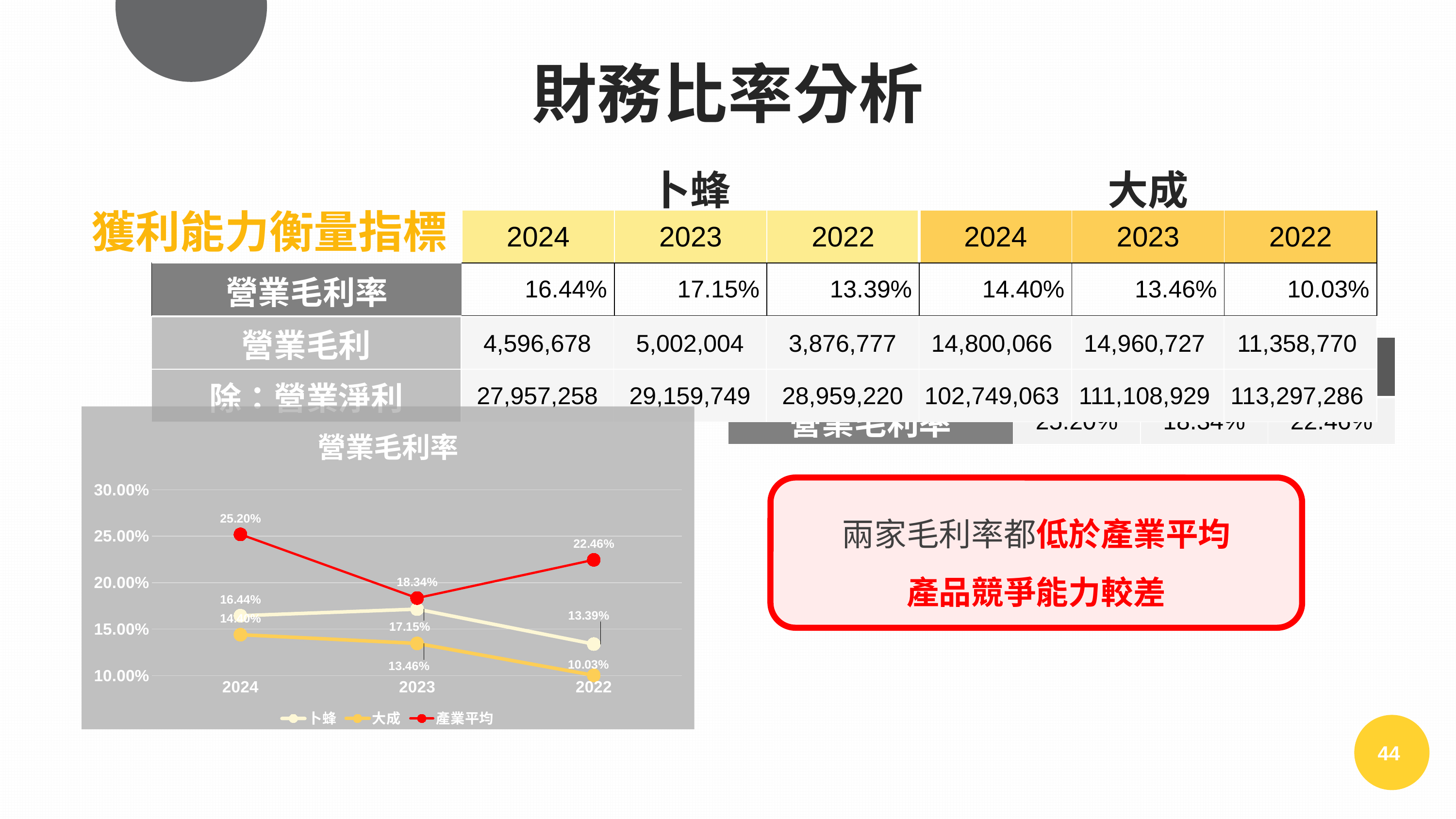

財務比率分析
|  | 卜蜂 |  |  | 大成 |  |  |
| --- | --- | --- | --- | --- | --- | --- |
|  | 2024 | 2023 | 2022 | 2024 | 2023 | 2022 |
| 營業毛利率 | 16.44% | 17.15% | 13.39% | 14.40% | 13.46% | 10.03% |
獲利能力衡量指標
| 營業毛利 | 4,596,678 | 5,002,004 | 3,876,777 | 14,800,066 | 14,960,727 | 11,358,770 |
| --- | --- | --- | --- | --- | --- | --- |
| 除：營業淨利 | 27,957,258 | 29,159,749 | 28,959,220 | 102,749,063 | 111,108,929 | 113,297,286 |
| 產業平均 | 2024 | 2023 | 2022 |
| --- | --- | --- | --- |
| 營業毛利率 | 25.20% | 18.34% | 22.46% |

### Chart: 營業毛利率

| Category | 卜蜂 | 大成 | 產業平均 |
|---|---|---|---|
| 2024 | 0.1644 | 0.144 | 0.252 |
| 2023 | 0.1715 | 0.1346 | 0.1834 |
| 2022 | 0.1339 | 0.1003 | 0.2246 |
兩家毛利率都低於產業平均
產品競爭能力較差

44